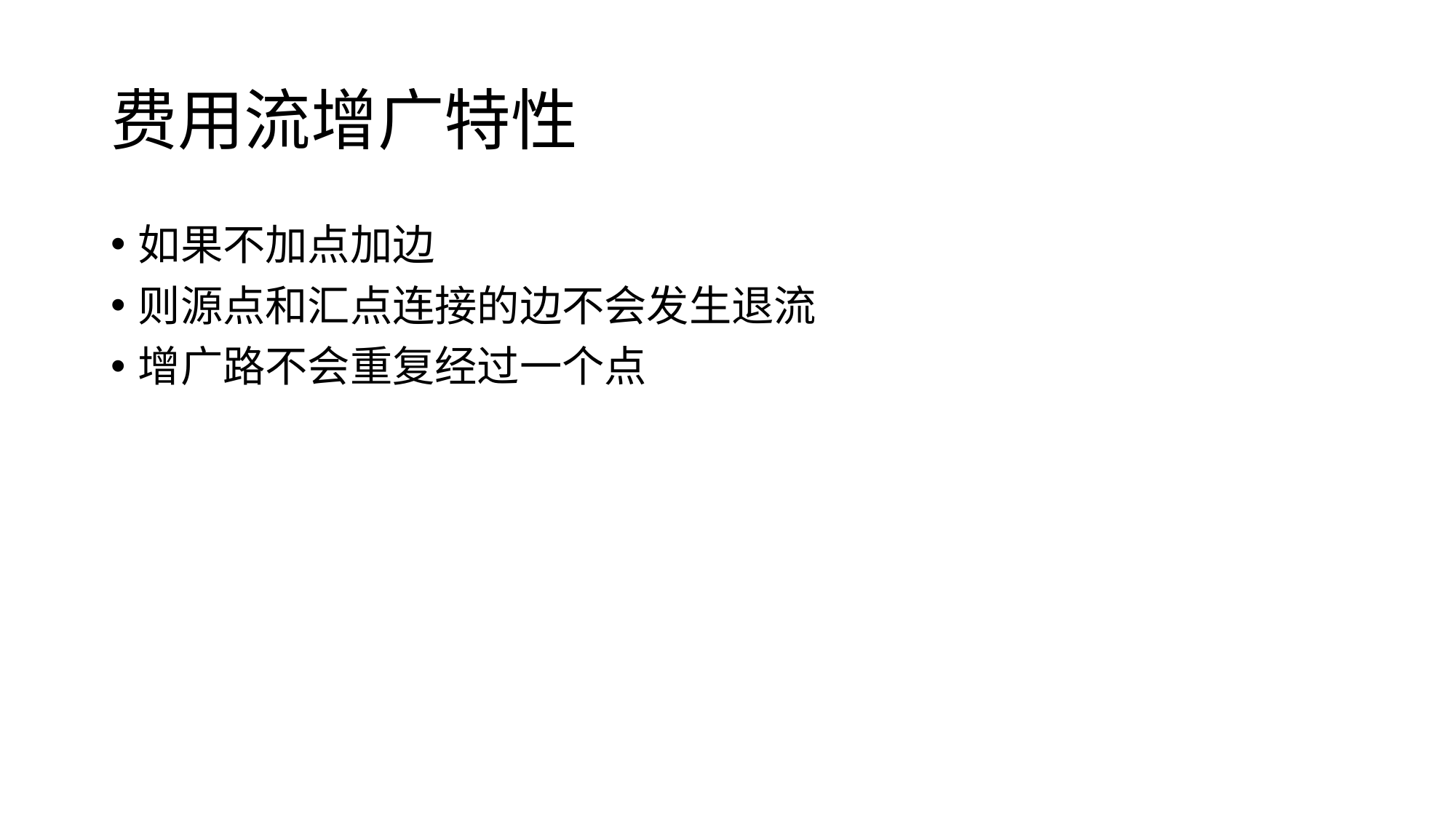

# 费用流增广特性
如果不加点加边
则源点和汇点连接的边不会发生退流
增广路不会重复经过一个点